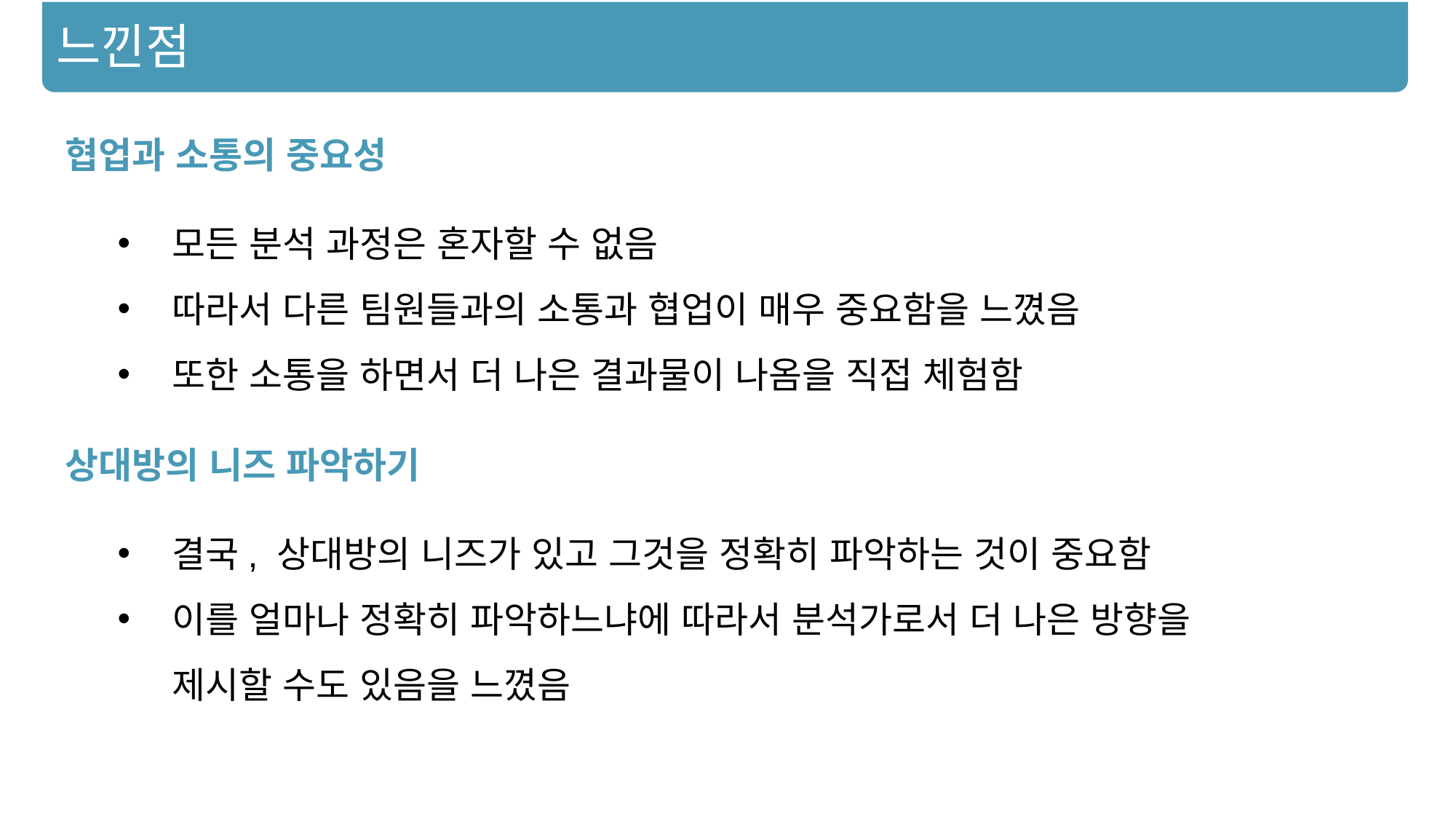

느낀점
협업과 소통의 중요성
모든 분석 과정은 혼자할 수 없음
따라서 다른 팀원들과의 소통과 협업이 매우 중요함을 느꼈음
또한 소통을 하면서 더 나은 결과물이 나옴을 직접 체험함
상대방의 니즈 파악하기
결국, 상대방의 니즈가 있고 그것을 정확히 파악하는 것이 중요함
이를 얼마나 정확히 파악하느냐에 따라서 분석가로서 더 나은 방향을 제시할 수도 있음을 느꼈음